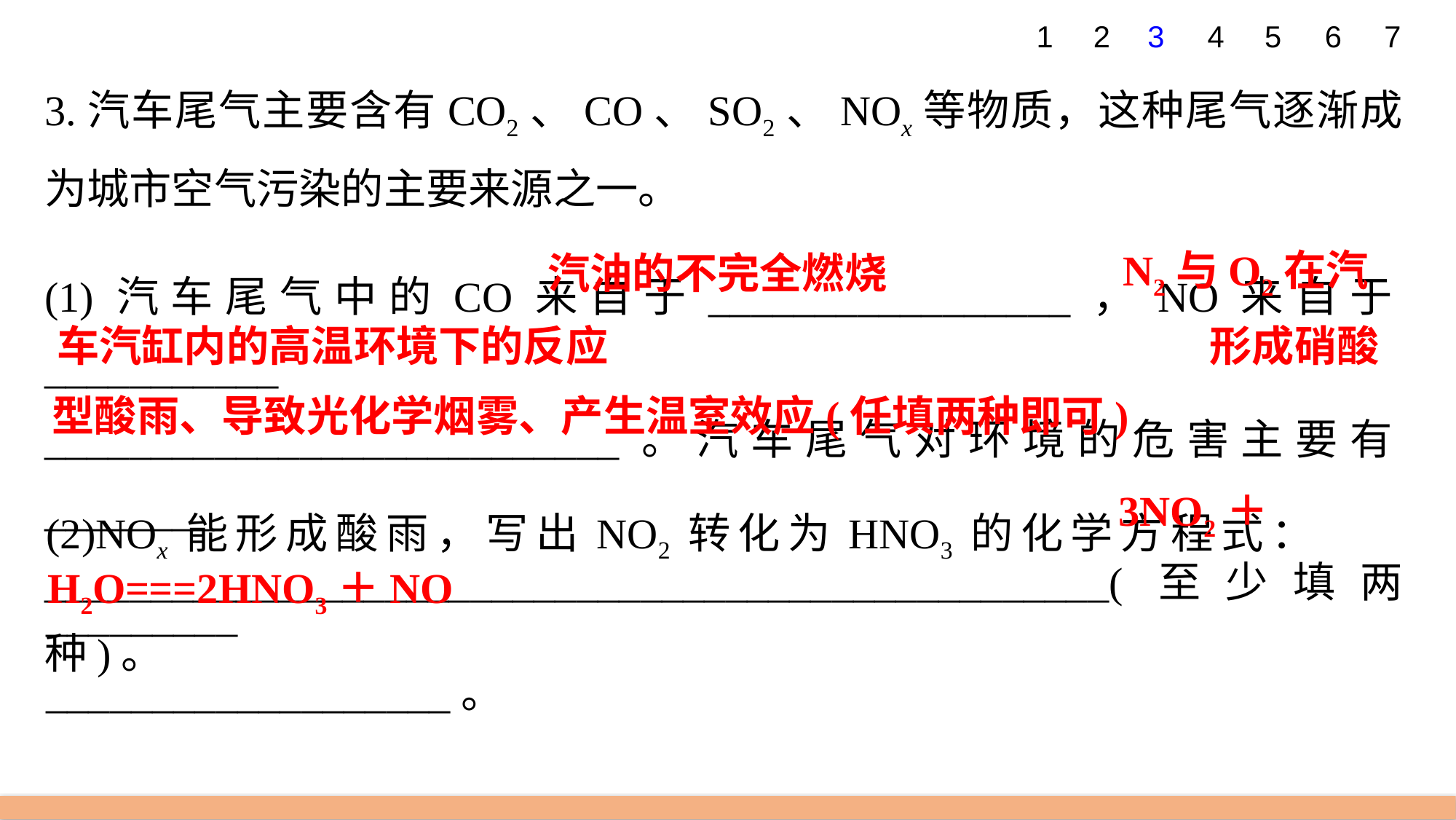

7
1
2
3
4
5
6
3.汽车尾气主要含有CO2、CO、SO2、NOx等物质，这种尾气逐渐成为城市空气污染的主要来源之一。
(1)汽车尾气中的CO来自于_________________，NO来自于___________
___________________________。汽车尾气对环境的危害主要有________
__________________________________________________(至少填两种)。
N2与O2在汽
汽油的不完全燃烧
车汽缸内的高温环境下的反应
形成硝酸
型酸雨、导致光化学烟雾、产生温室效应(任填两种即可)
(2)NOx能形成酸雨，写出NO2转化为HNO3的化学方程式：_________
___________________。

3NO2＋
H2O===2HNO3＋NO